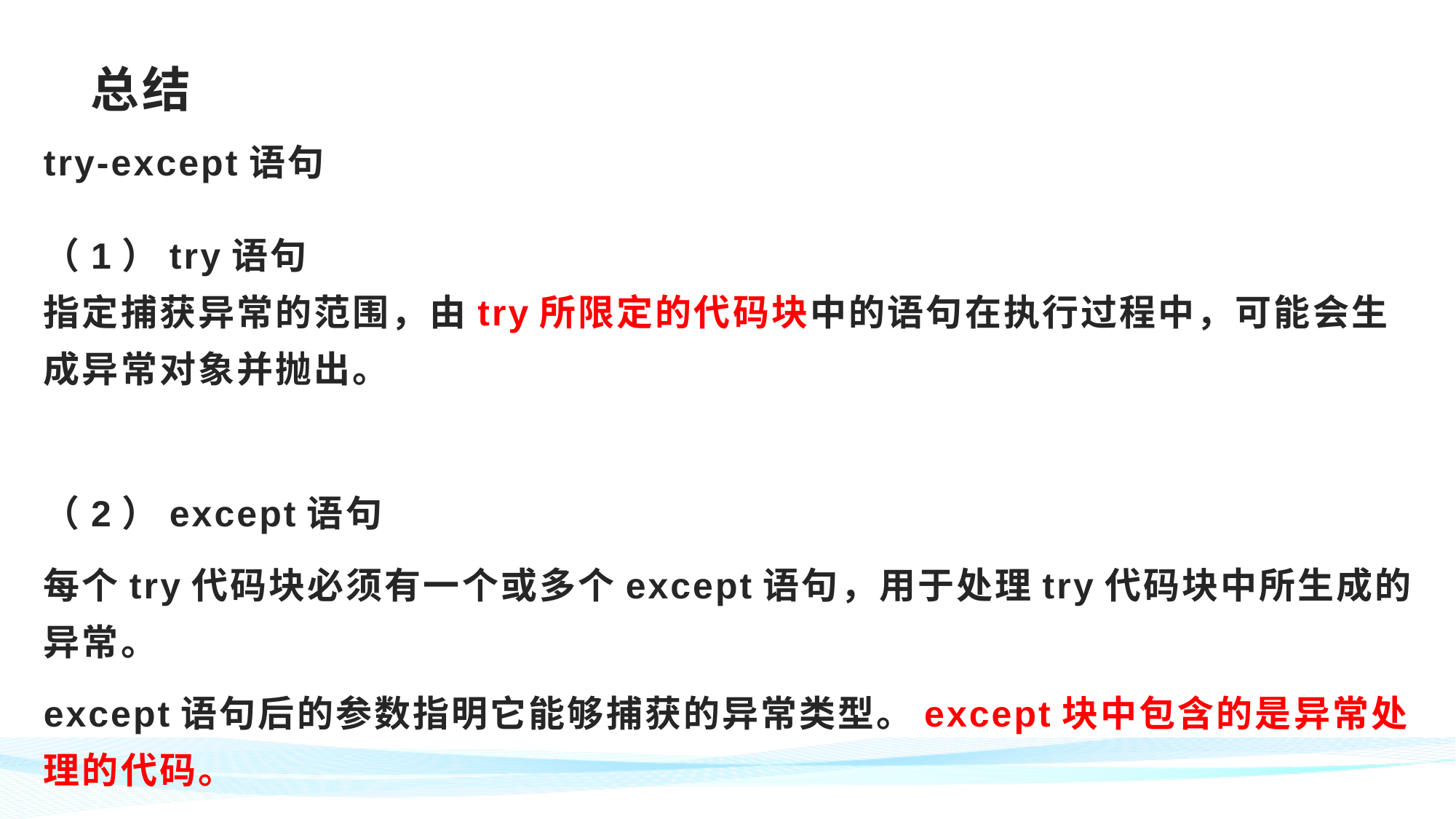

# 总结
try-except语句

（1）try语句
指定捕获异常的范围，由try所限定的代码块中的语句在执行过程中，可能会生成异常对象并抛出。

（2）except语句
每个try代码块必须有一个或多个except语句，用于处理try代码块中所生成的异常。
except语句后的参数指明它能够捕获的异常类型。except块中包含的是异常处理的代码。